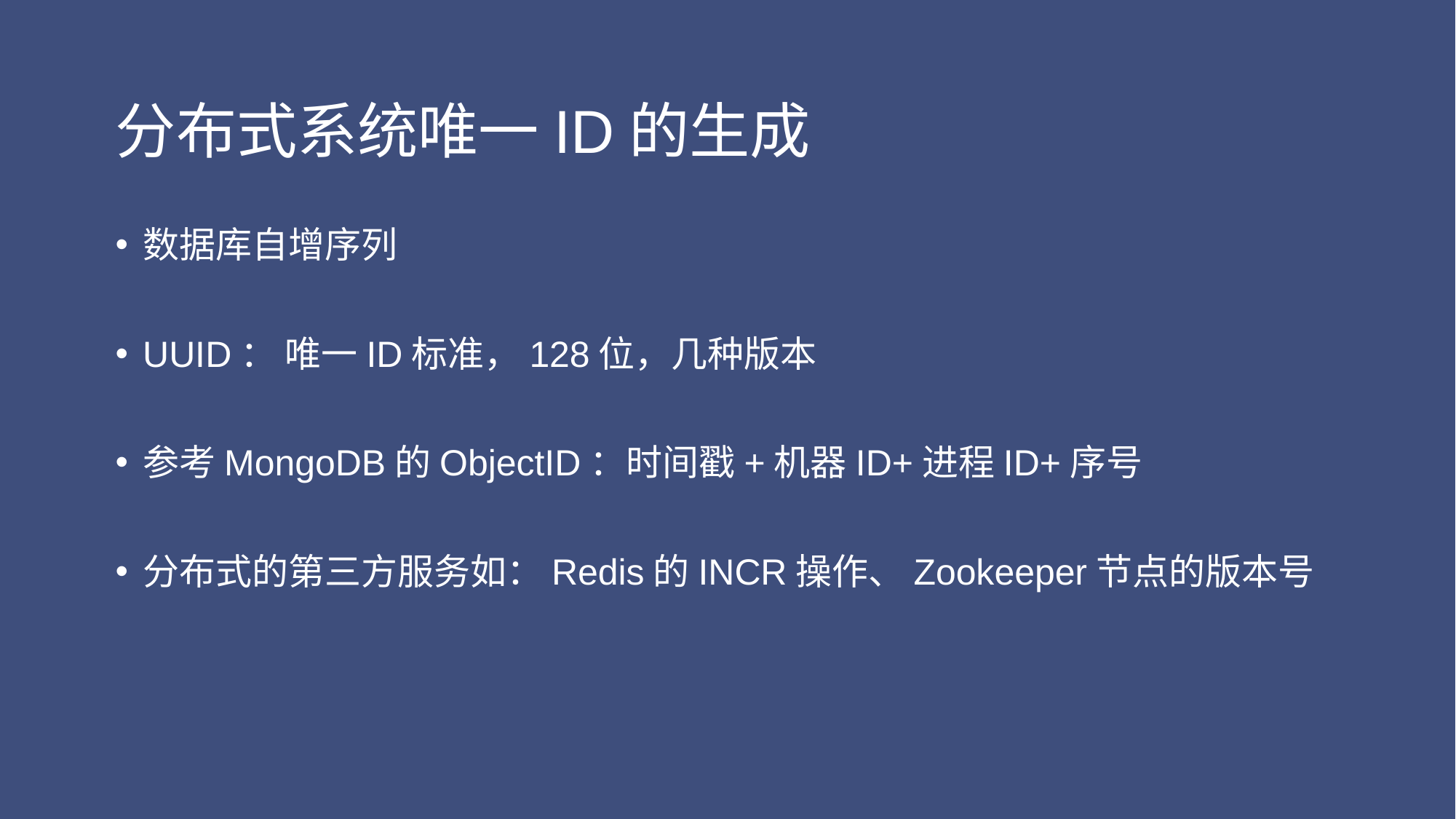

# 分布式系统唯一ID的生成
数据库自增序列

UUID： 唯一ID标准，128位，几种版本

参考MongoDB的ObjectID：时间戳+机器ID+进程ID+序号

分布式的第三方服务如：Redis的INCR操作、Zookeeper节点的版本号